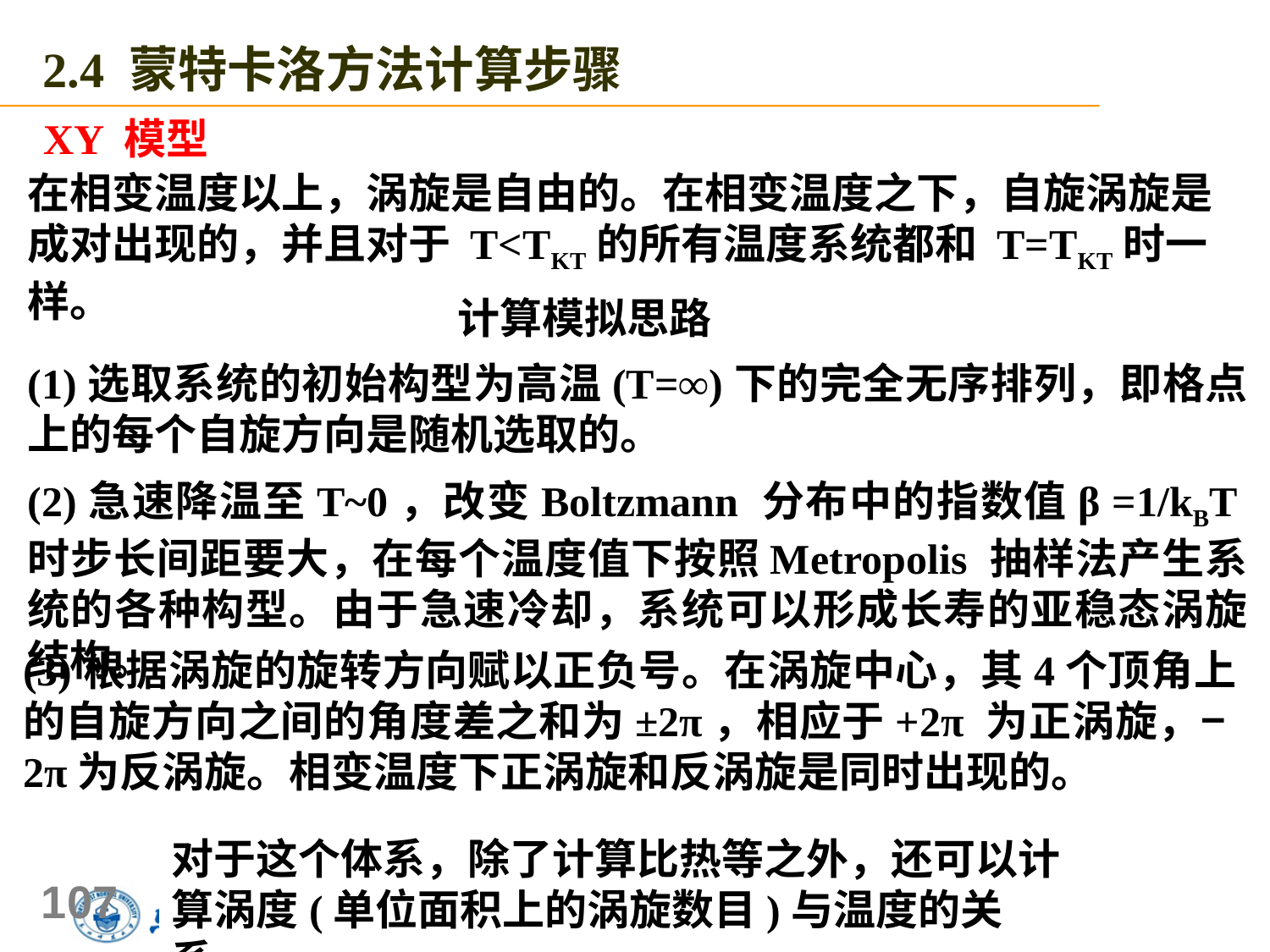

2.4 蒙特卡洛方法计算步骤

XY 模型
在相变温度以上，涡旋是自由的。在相变温度之下，自旋涡旋是成对出现的，并且对于 T<TKT的所有温度系统都和 T=TKT时一样。
计算模拟思路
(1)选取系统的初始构型为高温(T=∞)下的完全无序排列，即格点上的每个自旋方向是随机选取的。
(2)急速降温至T~0，改变Boltzmann 分布中的指数值β =1/kBT时步长间距要大，在每个温度值下按照Metropolis 抽样法产生系统的各种构型。由于急速冷却，系统可以形成长寿的亚稳态涡旋结构。
(3)根据涡旋的旋转方向赋以正负号。在涡旋中心，其4个顶角上的自旋方向之间的角度差之和为±2π，相应于+2π 为正涡旋，−2π为反涡旋。相变温度下正涡旋和反涡旋是同时出现的。
对于这个体系，除了计算比热等之外，还可以计算涡度(单位面积上的涡旋数目)与温度的关系。
107